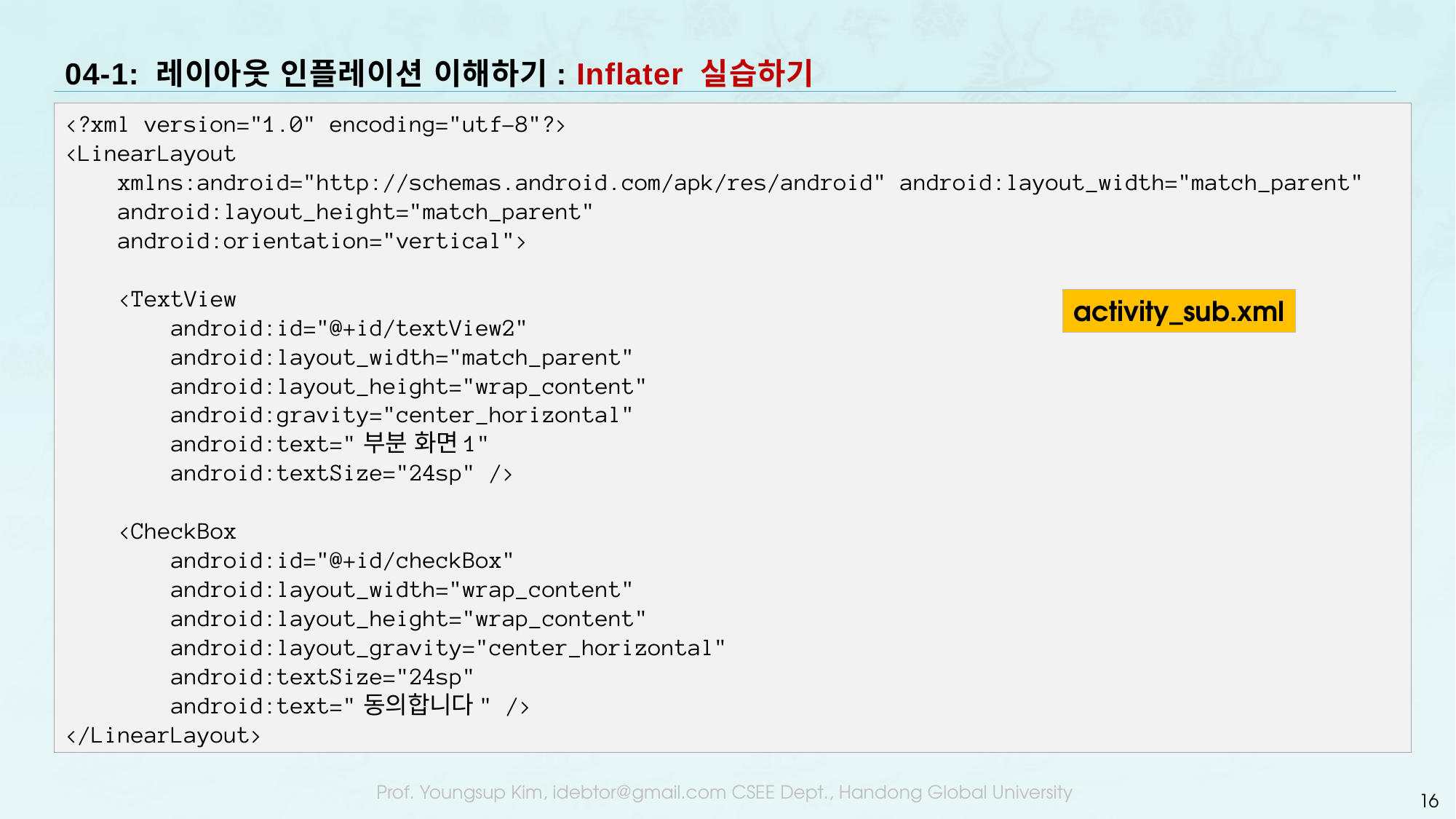

# 04-1: 레이아웃 인플레이션 이해하기: Inflater 실습하기

<?xml version="1.0" encoding="utf-8"?>
<LinearLayout
    xmlns:android="http://schemas.android.com/apk/res/android" android:layout_width="match_parent"
    android:layout_height="match_parent"
    android:orientation="vertical">

    <TextView
        android:id="@+id/textView2"
        android:layout_width="match_parent"
        android:layout_height="wrap_content"
        android:gravity="center_horizontal"
        android:text="부분 화면1"
        android:textSize="24sp" />

    <CheckBox
        android:id="@+id/checkBox"
        android:layout_width="wrap_content"
        android:layout_height="wrap_content"
        android:layout_gravity="center_horizontal"
        android:textSize="24sp"
        android:text="동의합니다" />
</LinearLayout>
activity_sub.xml
16